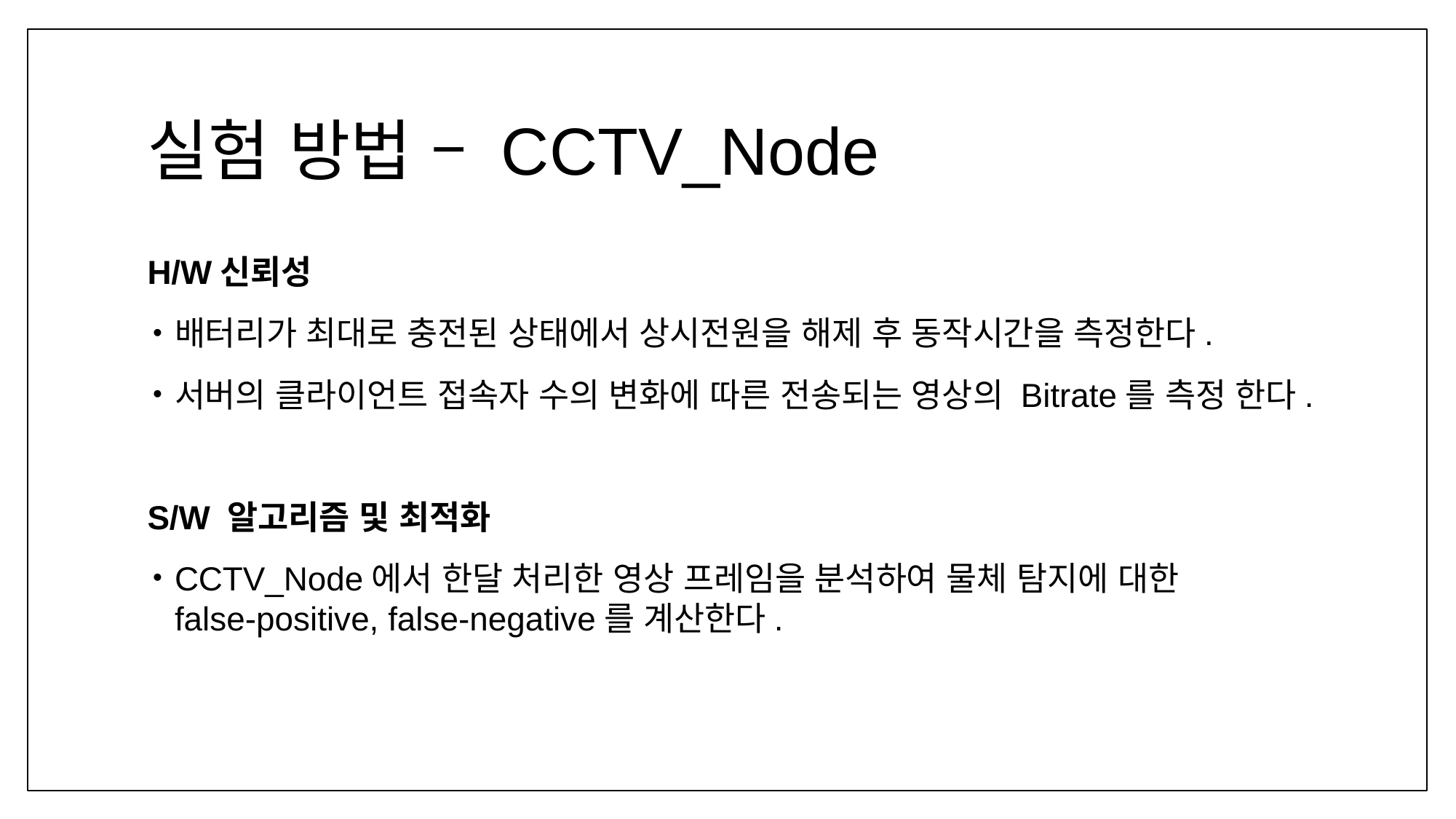

# 실험 방법 – CCTV_Node
H/W신뢰성
배터리가 최대로 충전된 상태에서 상시전원을 해제 후 동작시간을 측정한다.
서버의 클라이언트 접속자 수의 변화에 따른 전송되는 영상의 Bitrate를 측정 한다.

S/W 알고리즘 및 최적화
CCTV_Node에서 한달 처리한 영상 프레임을 분석하여 물체 탐지에 대한
false-positive, false-negative를 계산한다.